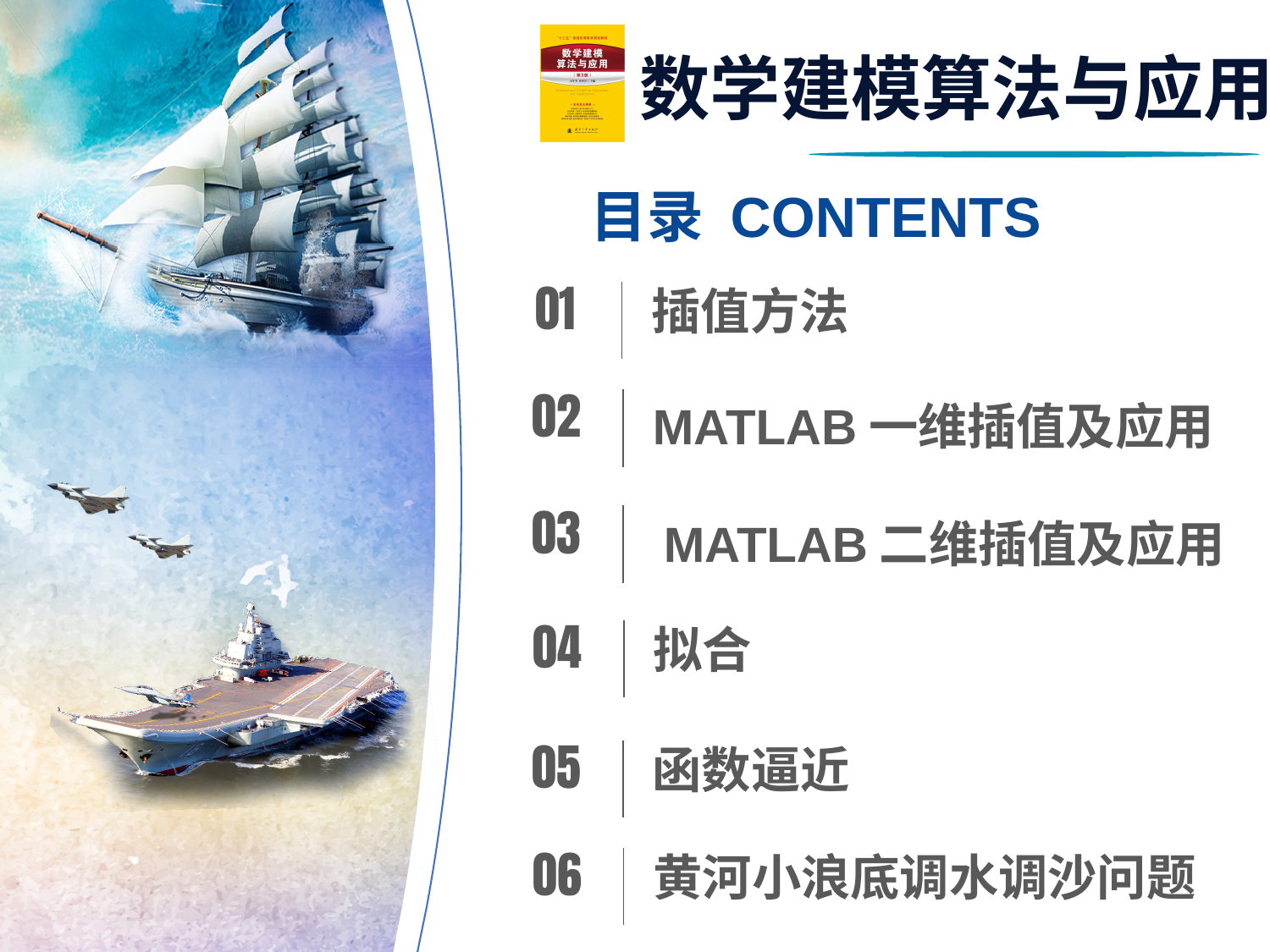

目录 CONTENTS
01
插值方法
02
MATLAB一维插值及应用
03
MATLAB二维插值及应用
04
拟合
05
函数逼近
06
黄河小浪底调水调沙问题